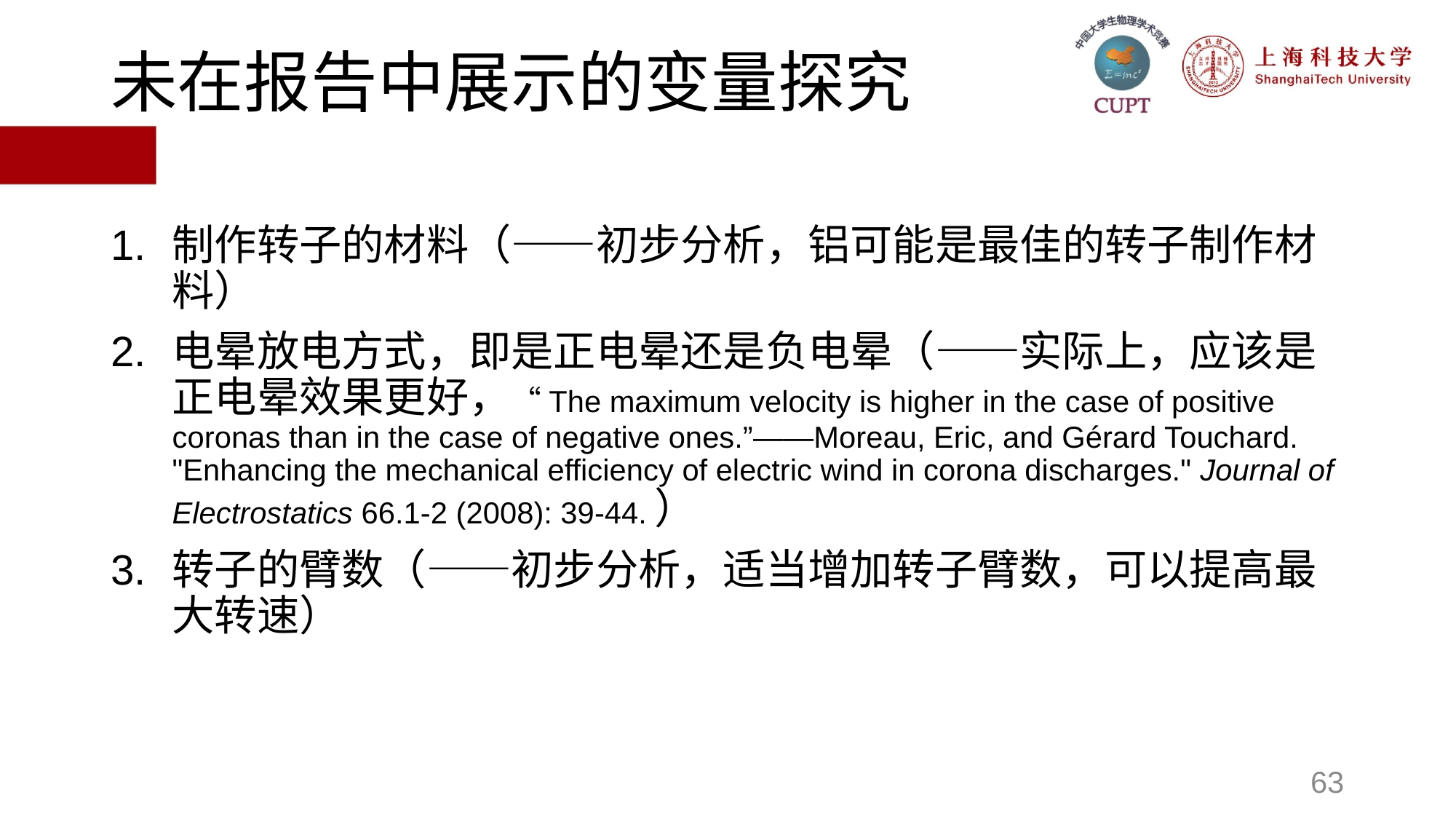

# 未在报告中展示的变量探究
制作转子的材料（——初步分析，铝可能是最佳的转子制作材料）
电晕放电方式，即是正电晕还是负电晕（——实际上，应该是正电晕效果更好，“The maximum velocity is higher in the case of positive coronas than in the case of negative ones.”——Moreau, Eric, and Gérard Touchard. "Enhancing the mechanical efficiency of electric wind in corona discharges." Journal of Electrostatics 66.1-2 (2008): 39-44.）
转子的臂数（——初步分析，适当增加转子臂数，可以提高最大转速）
63